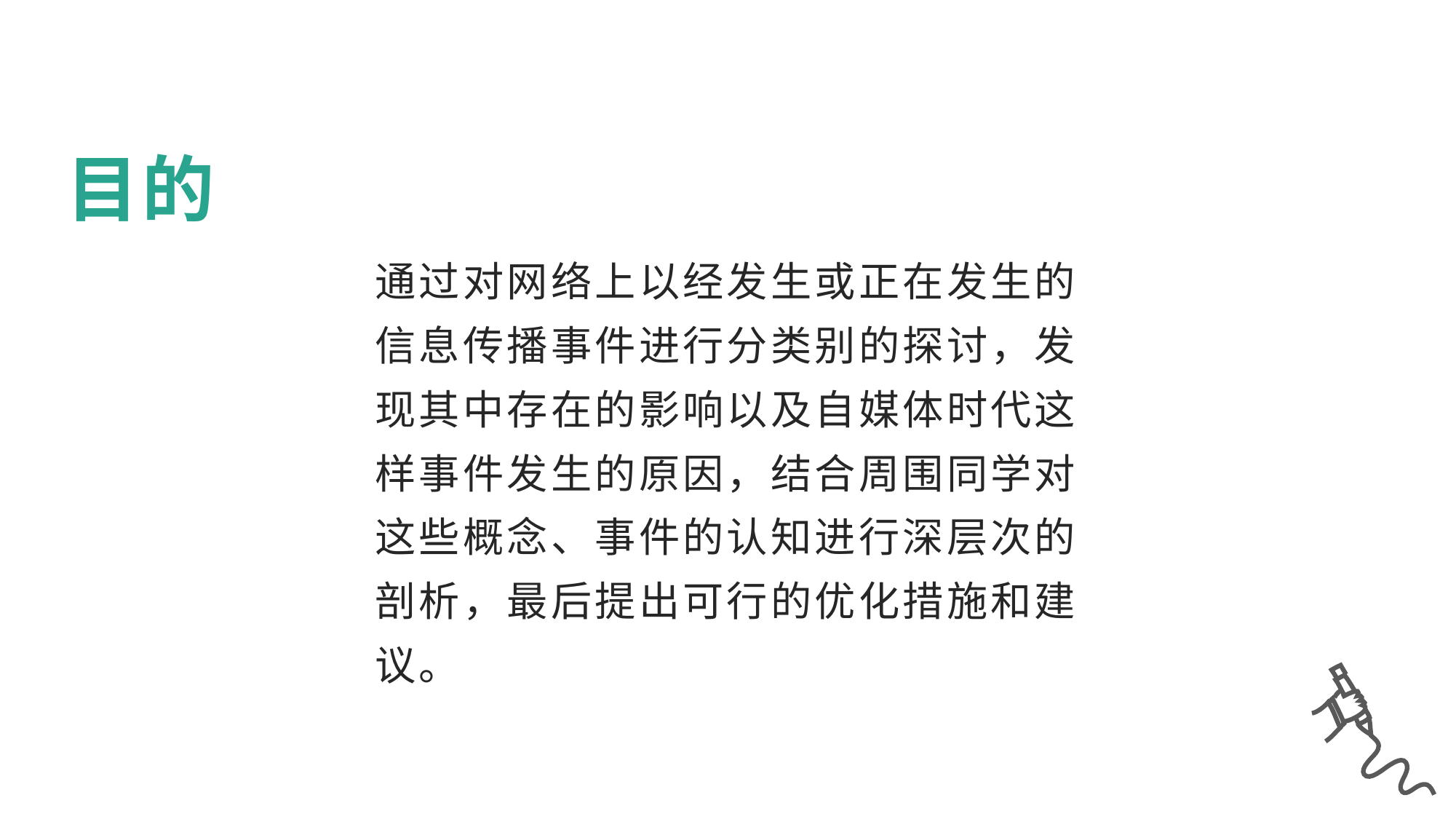

目的
通过对网络上以经发生或正在发生的信息传播事件进行分类别的探讨，发现其中存在的影响以及自媒体时代这样事件发生的原因，结合周围同学对这些概念、事件的认知进行深层次的剖析，最后提出可行的优化措施和建议。